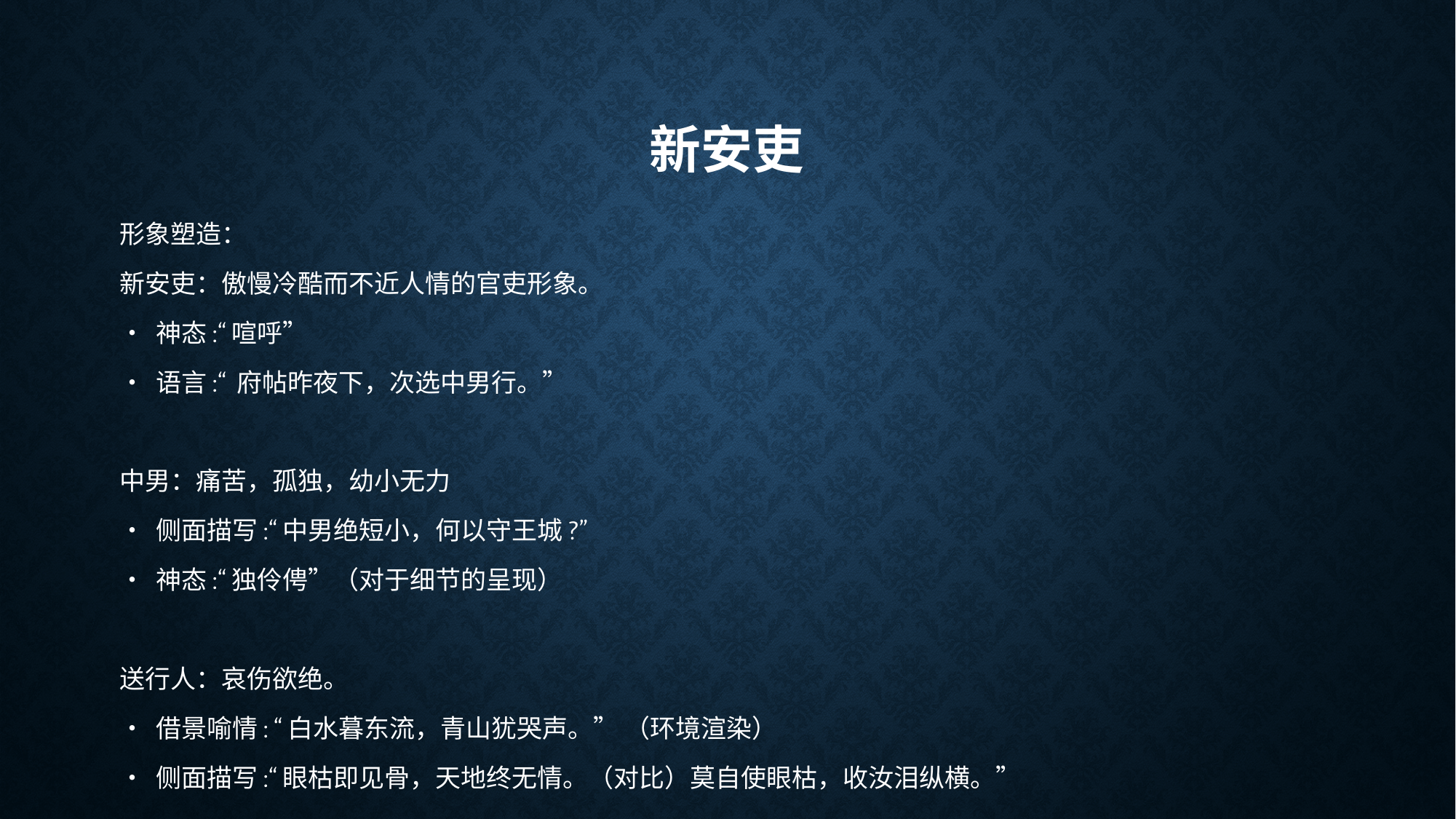

# 新安吏
形象塑造：
新安吏：傲慢冷酷而不近人情的官吏形象。
• 神态:“喧呼”
• 语言:“ 府帖昨夜下，次选中男行。”

中男：痛苦，孤独，幼小无力
• 侧面描写:“中男绝短小，何以守王城?”
• 神态:“独伶俜”（对于细节的呈现）

送行人：哀伤欲绝。
• 借景喻情: “白水暮东流，青山犹哭声。” （环境渲染）
• 侧面描写:“眼枯即见骨，天地终无情。（对比）莫自使眼枯，收汝泪纵横。”